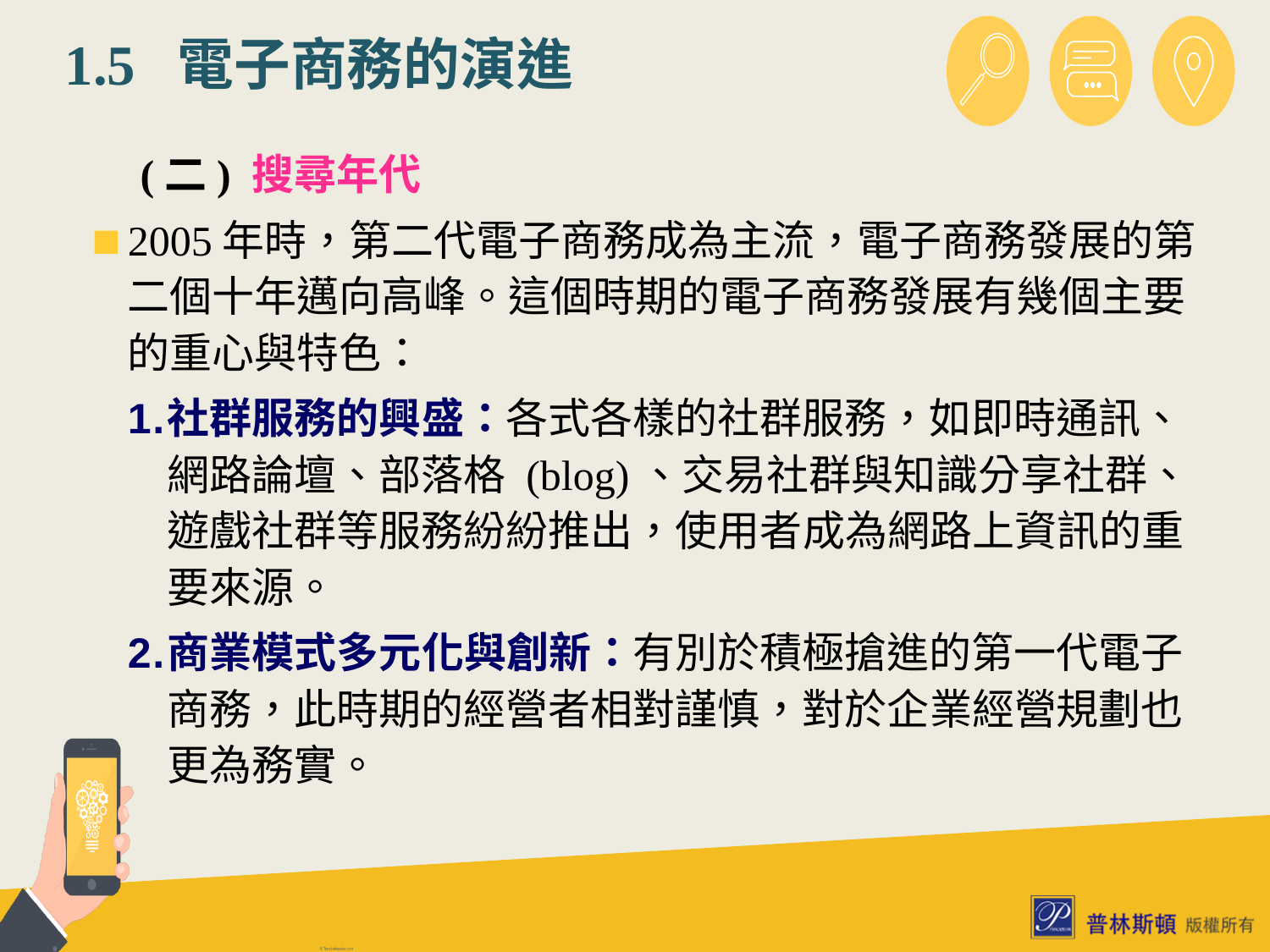

# 1.5  電子商務的演進
　(二) 搜尋年代
2005年時，第二代電子商務成為主流，電子商務發展的第二個十年邁向高峰。這個時期的電子商務發展有幾個主要的重心與特色：
社群服務的興盛：各式各樣的社群服務，如即時通訊、網路論壇、部落格 (blog)、交易社群與知識分享社群、遊戲社群等服務紛紛推出，使用者成為網路上資訊的重要來源。
商業模式多元化與創新：有別於積極搶進的第一代電子商務，此時期的經營者相對謹慎，對於企業經營規劃也更為務實。